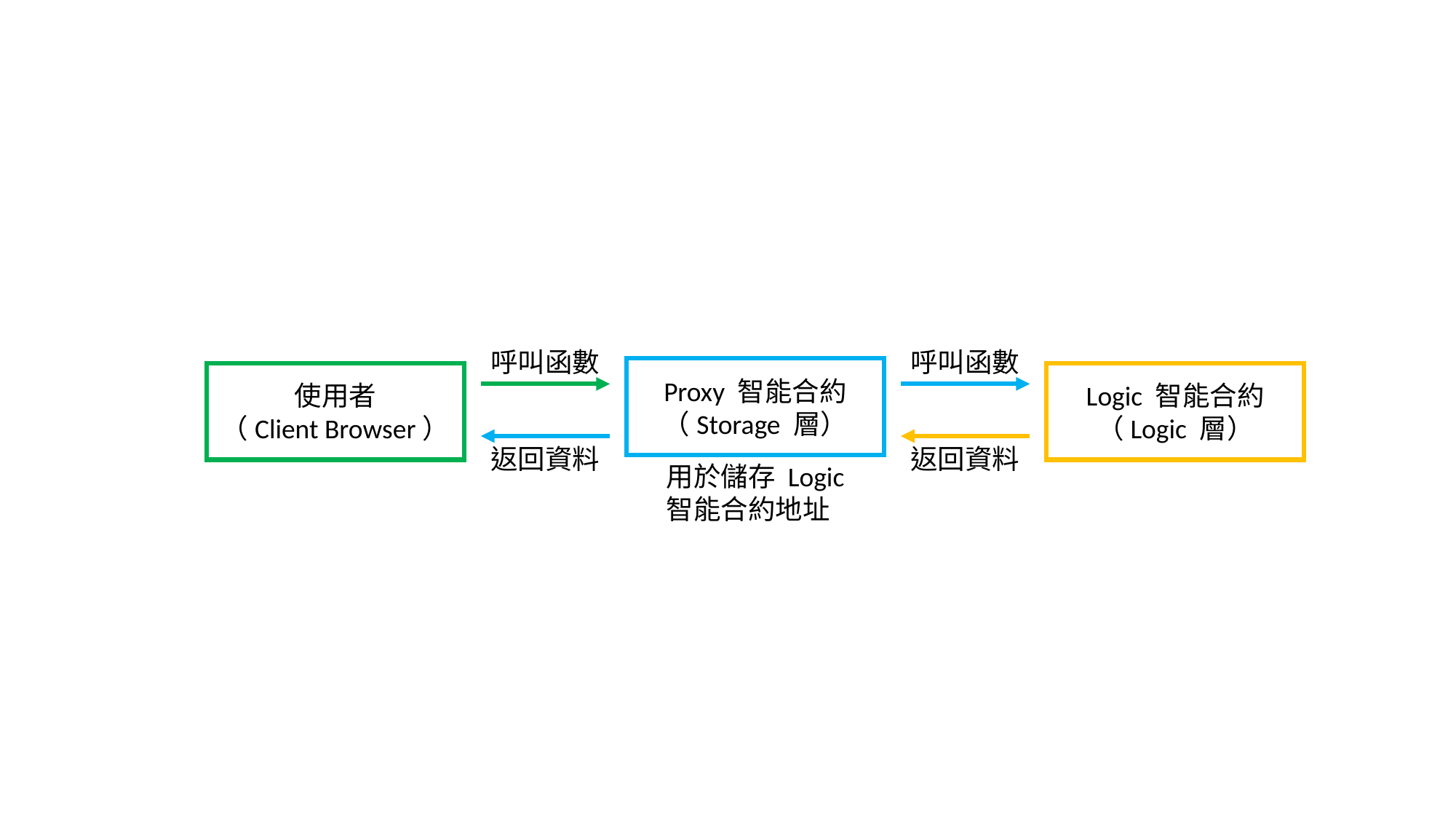

呼叫函數
返回資料
呼叫函數
返回資料
Proxy 智能合約
（Storage 層）
使用者
（Client Browser）
Logic 智能合約
（Logic 層）
用於儲存 Logic
智能合約地址